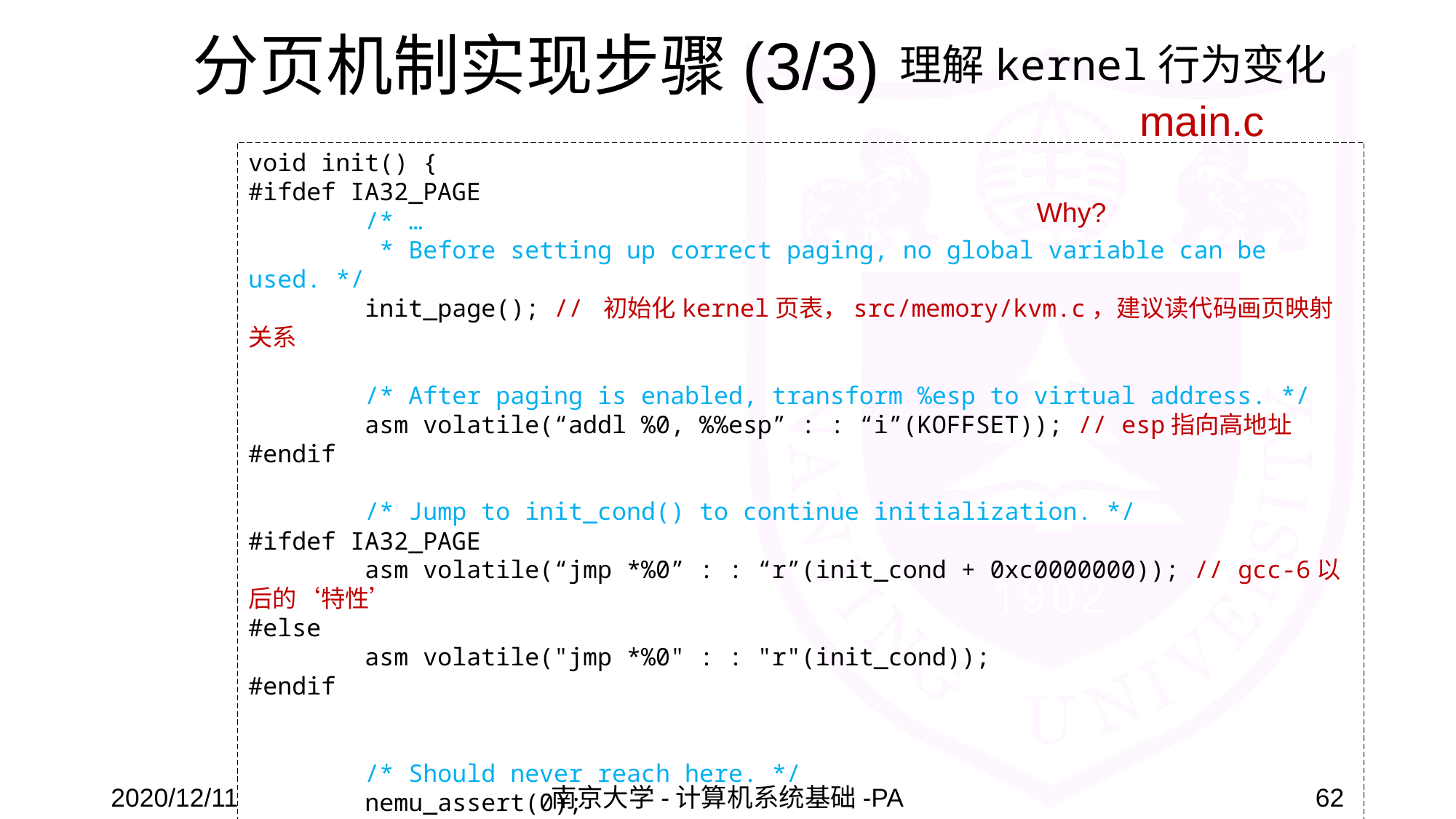

# 理解kernel行为变化
分页机制实现步骤(3/3)
main.c
void init() {
#ifdef IA32_PAGE
        /* …
         * Before setting up correct paging, no global variable can be used. */
        init_page(); // 初始化kernel页表，src/memory/kvm.c，建议读代码画页映射关系

        /* After paging is enabled, transform %esp to virtual address. */
        asm volatile(“addl %0, %%esp” : : “i”(KOFFSET)); // esp指向高地址
#endif

        /* Jump to init_cond() to continue initialization. */
#ifdef IA32_PAGE
        asm volatile(“jmp *%0” : : “r”(init_cond + 0xc0000000)); // gcc-6以后的‘特性’
#else
        asm volatile("jmp *%0" : : "r"(init_cond));
#endif

        /* Should never reach here. */
        nemu_assert(0);
}
Why?
2020/12/11
南京大学-计算机系统基础-PA
62